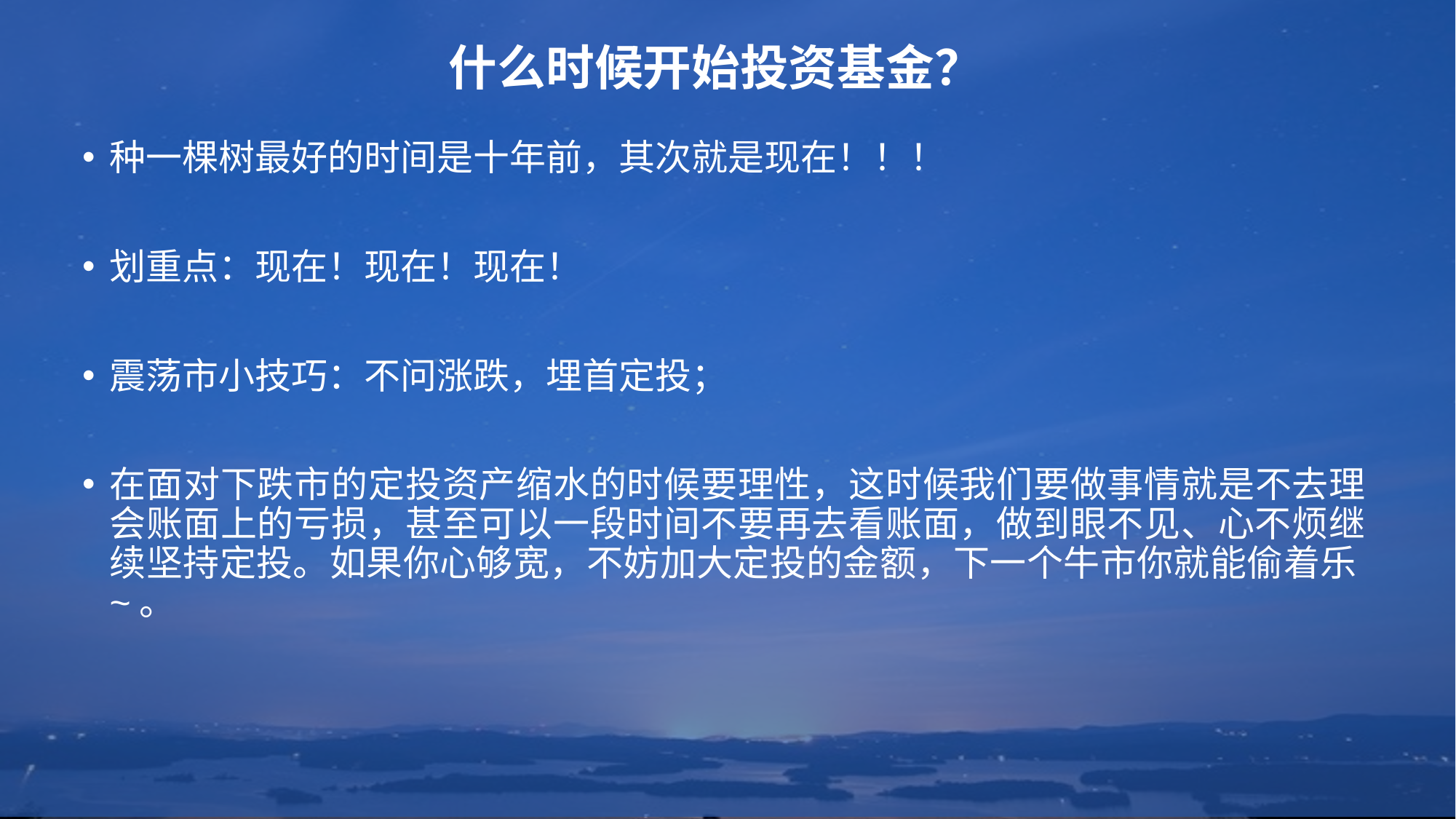

# 什么时候开始投资基金？
种一棵树最好的时间是十年前，其次就是现在！！！

划重点：现在！现在！现在！

震荡市小技巧：不问涨跌，埋首定投；

在面对下跌市的定投资产缩水的时候要理性，这时候我们要做事情就是不去理会账面上的亏损，甚至可以一段时间不要再去看账面，做到眼不见、心不烦继续坚持定投。如果你心够宽，不妨加大定投的金额，下一个牛市你就能偷着乐~。